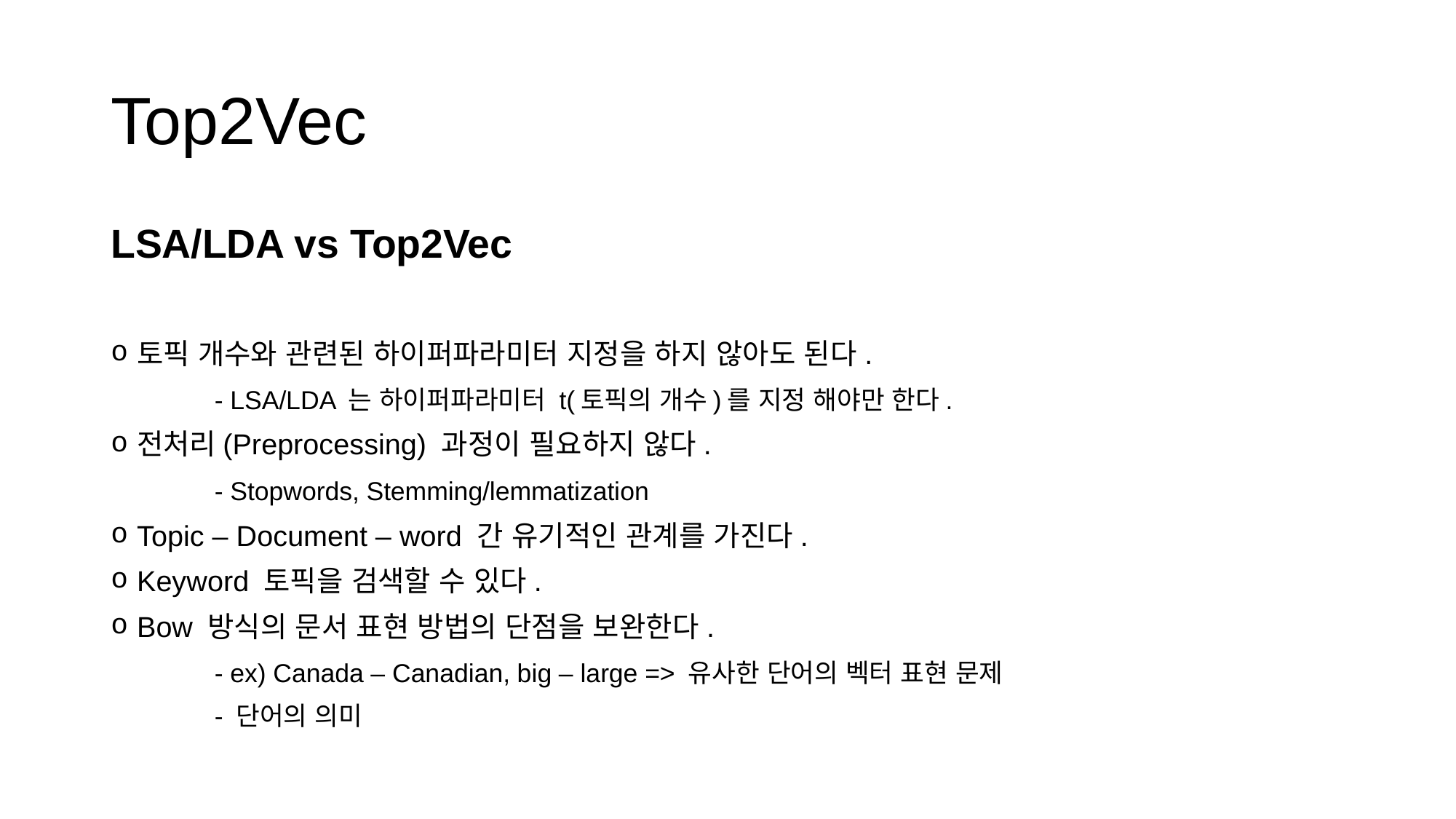

# Top2Vec
LSA/LDA vs Top2Vec

토픽 개수와 관련된 하이퍼파라미터 지정을 하지 않아도 된다.
	- LSA/LDA 는 하이퍼파라미터 t(토픽의 개수)를 지정 해야만 한다.
전처리(Preprocessing) 과정이 필요하지 않다.
	- Stopwords, Stemming/lemmatization
Topic – Document – word 간 유기적인 관계를 가진다.
Keyword 토픽을 검색할 수 있다.
Bow 방식의 문서 표현 방법의 단점을 보완한다.
	- ex) Canada – Canadian, big – large => 유사한 단어의 벡터 표현 문제
	- 단어의 의미